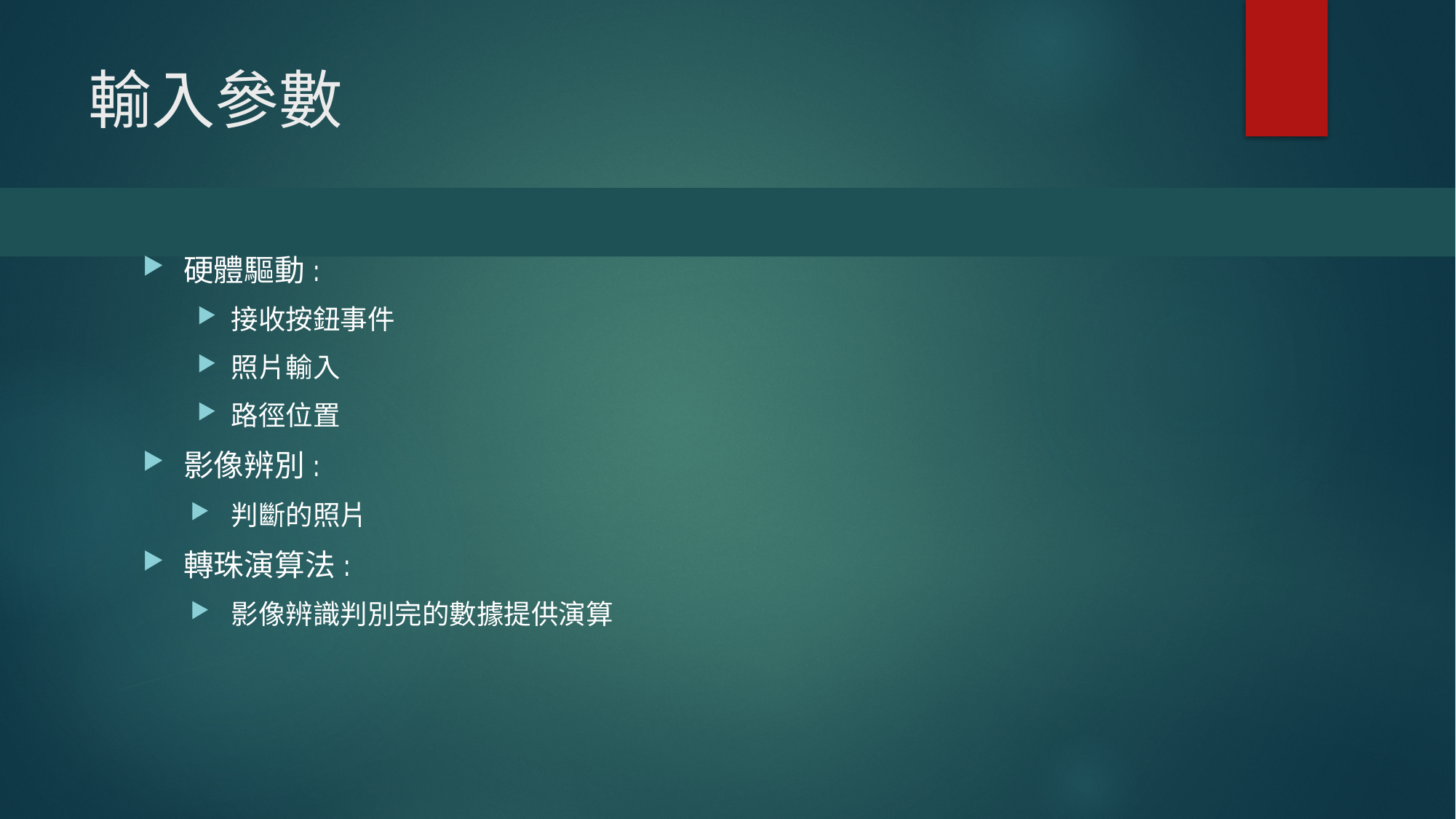

# 輸入參數
硬體驅動:
接收按鈕事件
照片輸入
路徑位置
影像辨別:
判斷的照片
轉珠演算法:
影像辨識判別完的數據提供演算